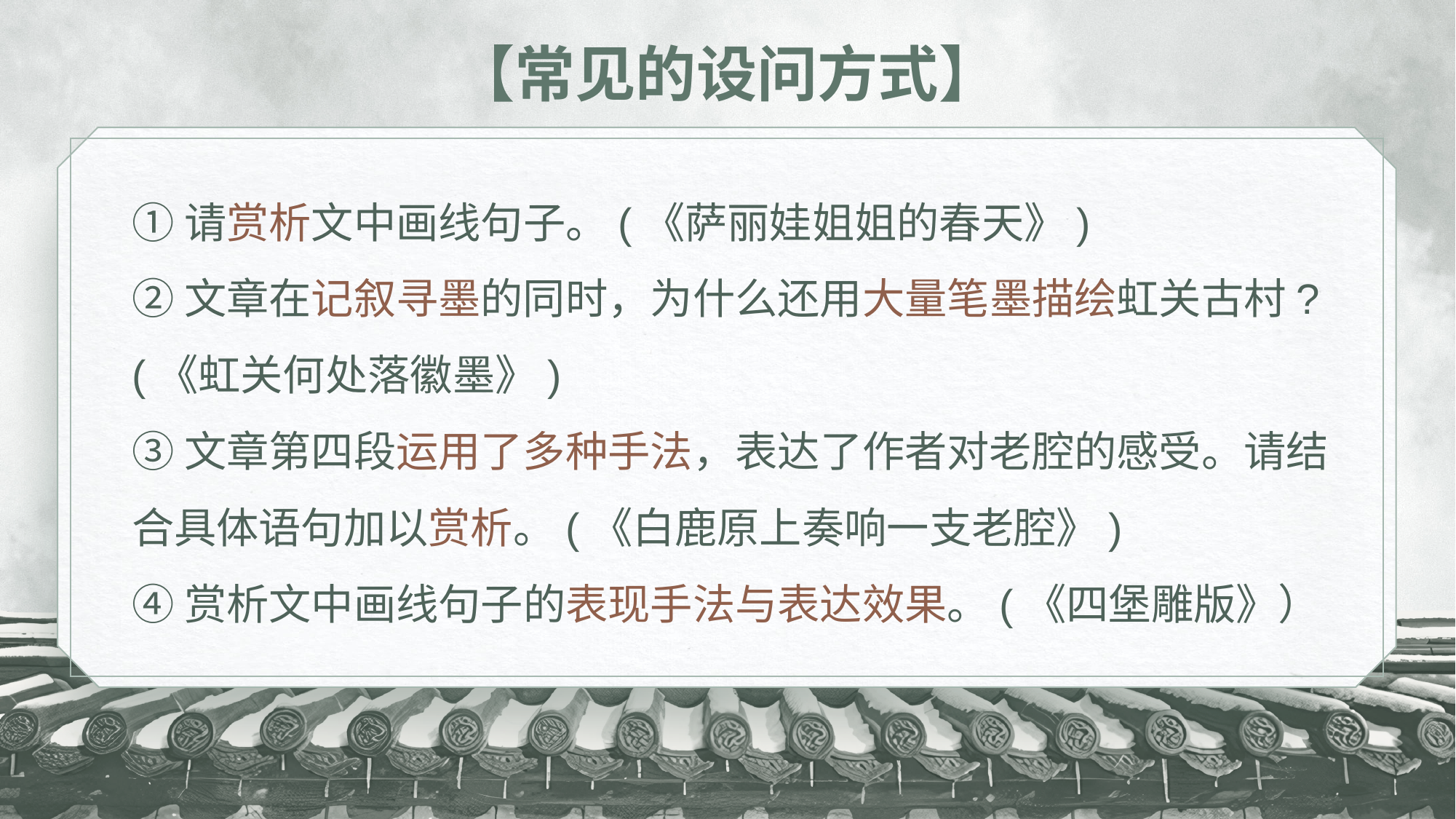

【常见的设问方式】

①请赏析文中画线句子。(《萨丽娃姐姐的春天》)
②文章在记叙寻墨的同时，为什么还用大量笔墨描绘虹关古村?
(《虹关何处落徽墨》)
③文章第四段运用了多种手法，表达了作者对老腔的感受。请结合具体语句加以赏析。(《白鹿原上奏响一支老腔》)
④赏析文中画线句子的表现手法与表达效果。(《四堡雕版》）